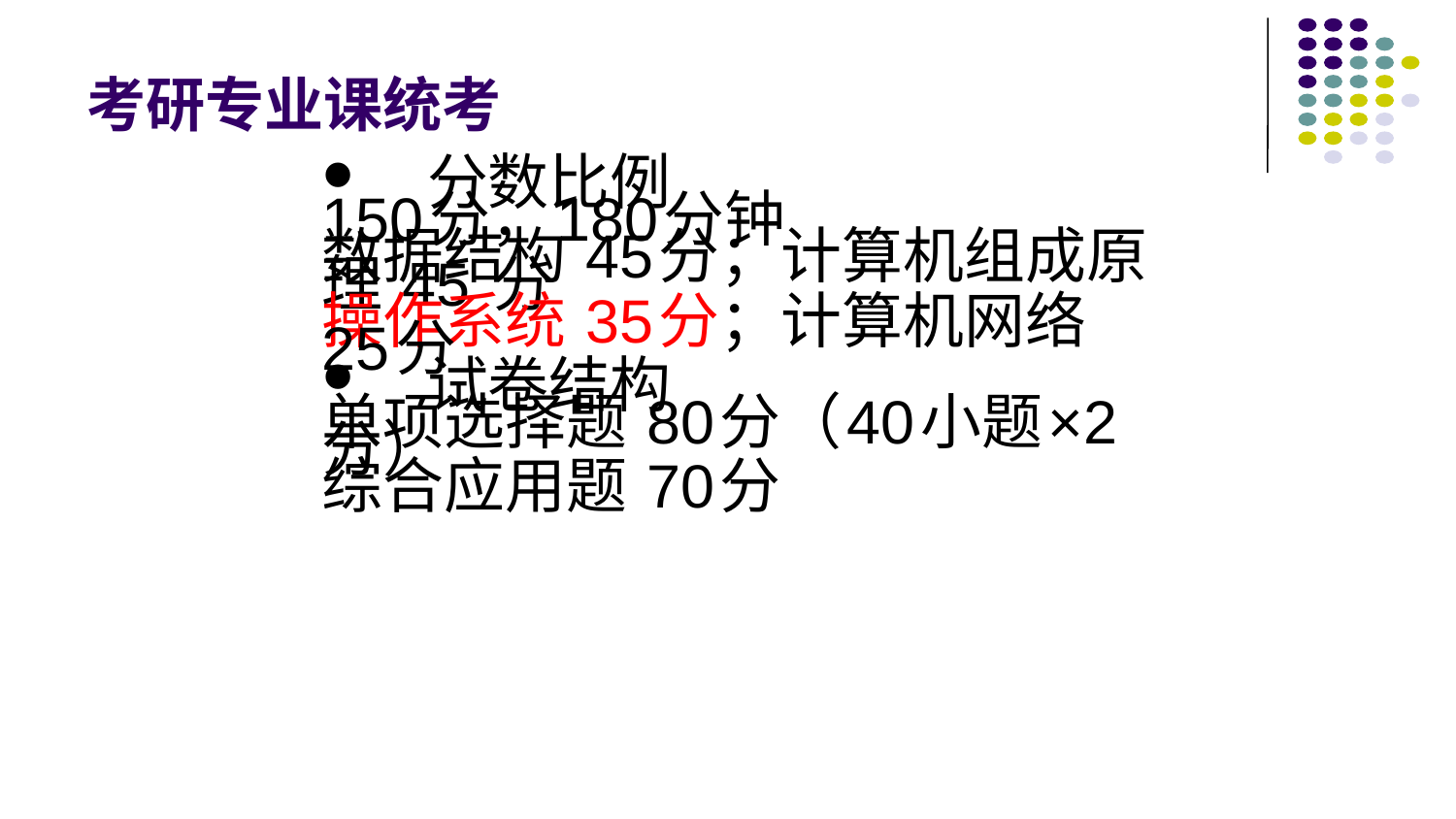

# 考研专业课统考
分数比例
150分，180分钟
数据结构 45分；计算机组成原理 45 分
操作系统 35分；计算机网络 25分
试卷结构
单项选择题 80分（40小题×2分）
综合应用题 70分

4